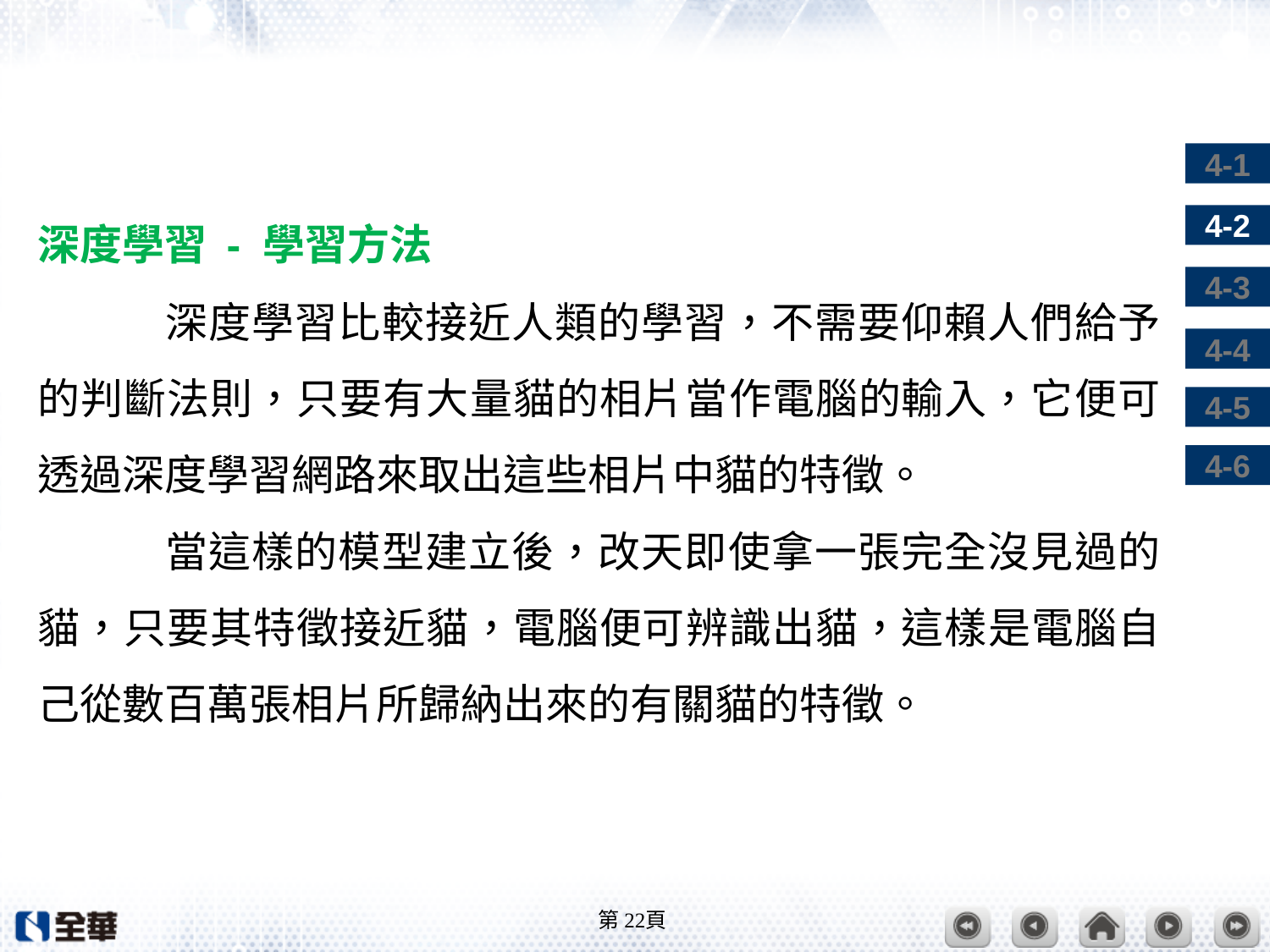

#
深度學習 - 學習方法
	深度學習比較接近人類的學習，不需要仰賴人們給予的判斷法則，只要有大量貓的相片當作電腦的輸入，它便可透過深度學習網路來取出這些相片中貓的特徵。
	當這樣的模型建立後，改天即使拿一張完全沒見過的貓，只要其特徵接近貓，電腦便可辨識出貓，這樣是電腦自己從數百萬張相片所歸納出來的有關貓的特徵。